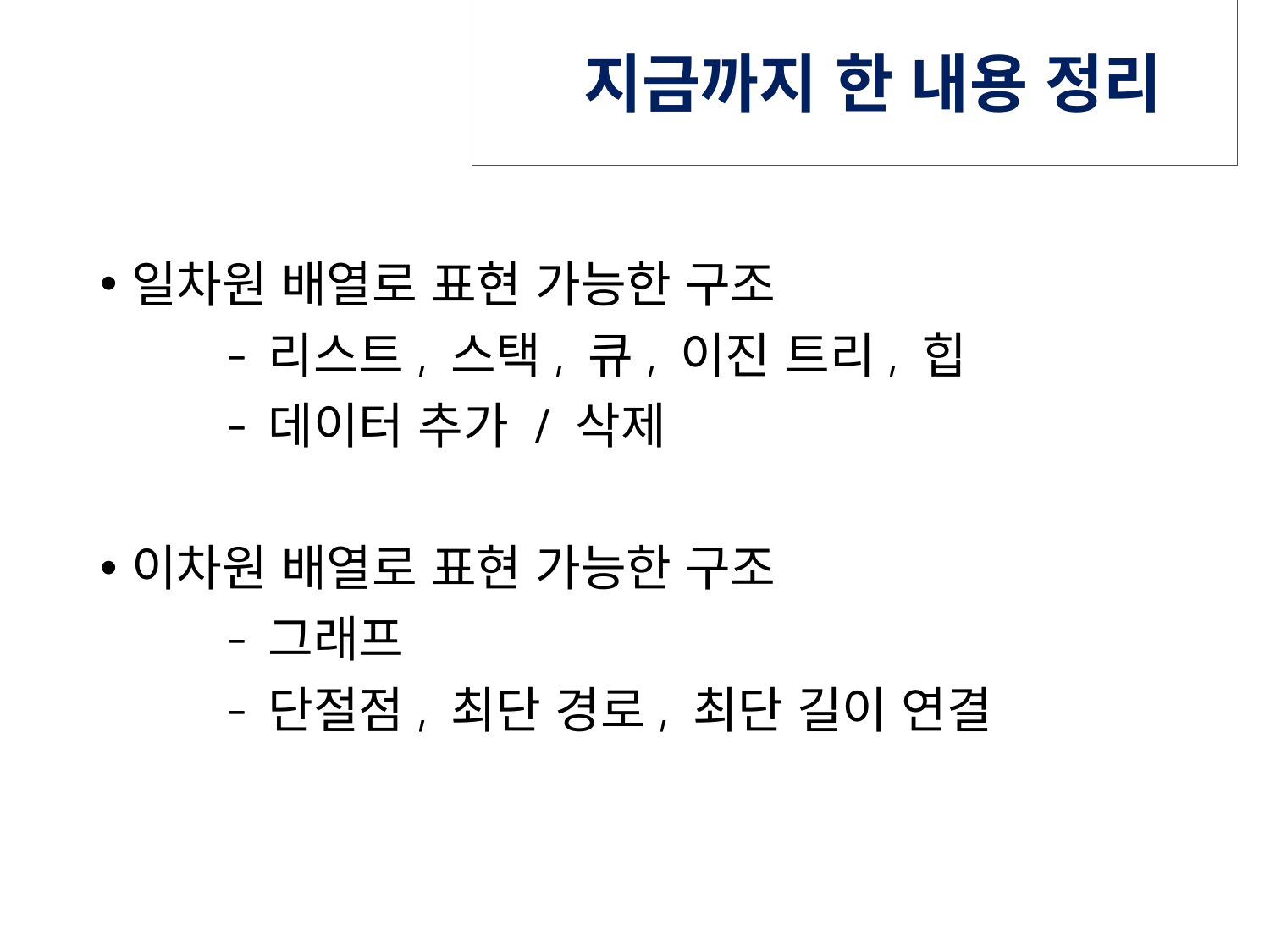

# 지금까지 한 내용 정리
일차원 배열로 표현 가능한 구조
	- 리스트, 스택, 큐, 이진 트리, 힙
	- 데이터 추가 / 삭제

이차원 배열로 표현 가능한 구조
	- 그래프
	- 단절점, 최단 경로, 최단 길이 연결